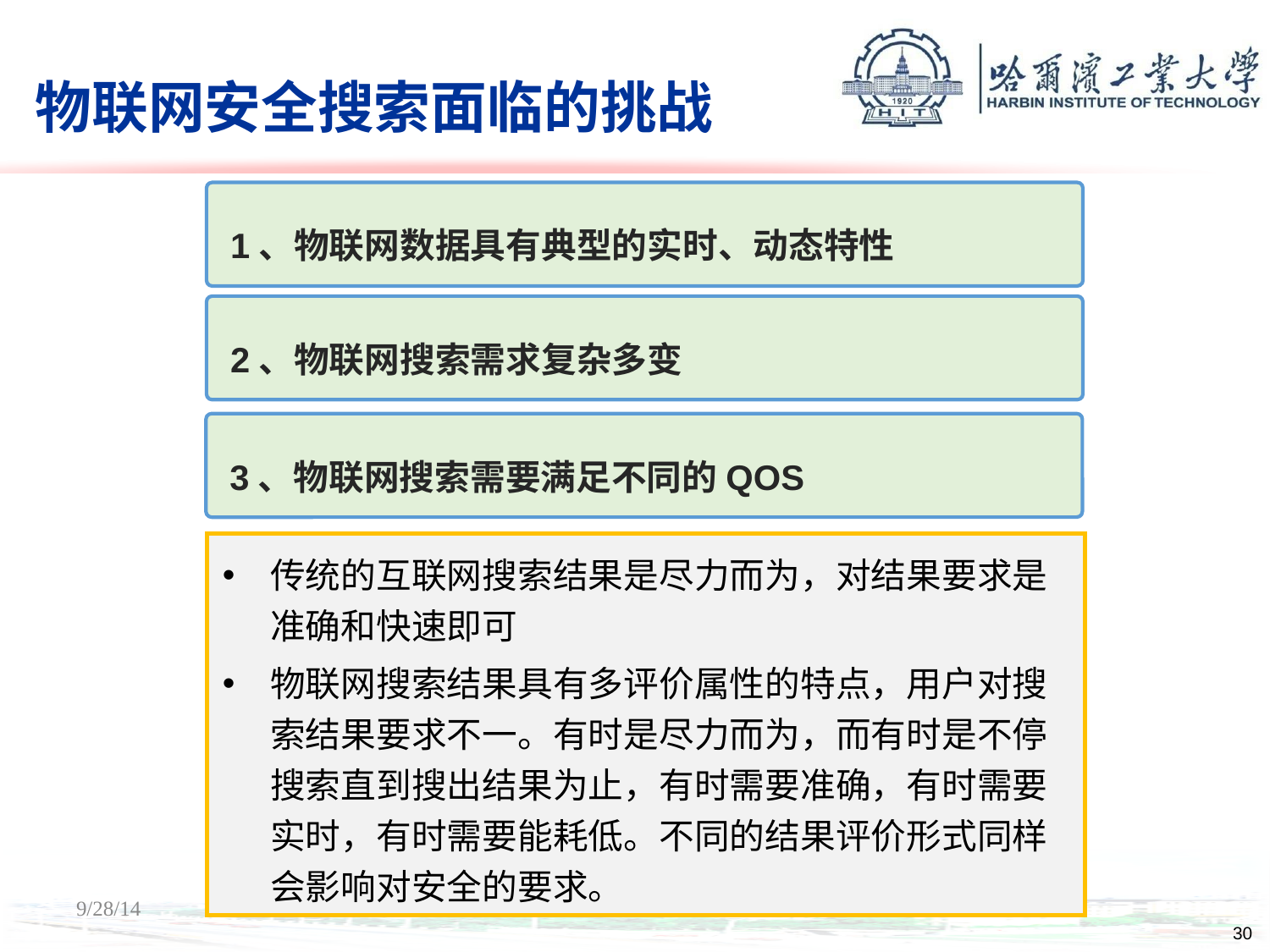

# 物联网安全搜索面临的挑战
 1、物联网数据具有典型的实时、动态特性
 2、物联网搜索需求复杂多变

 3、物联网搜索需要满足不同的QOS

传统的互联网搜索结果是尽力而为，对结果要求是准确和快速即可
物联网搜索结果具有多评价属性的特点，用户对搜索结果要求不一。有时是尽力而为，而有时是不停搜索直到搜出结果为止，有时需要准确，有时需要实时，有时需要能耗低。不同的结果评价形式同样会影响对安全的要求。
9/28/14